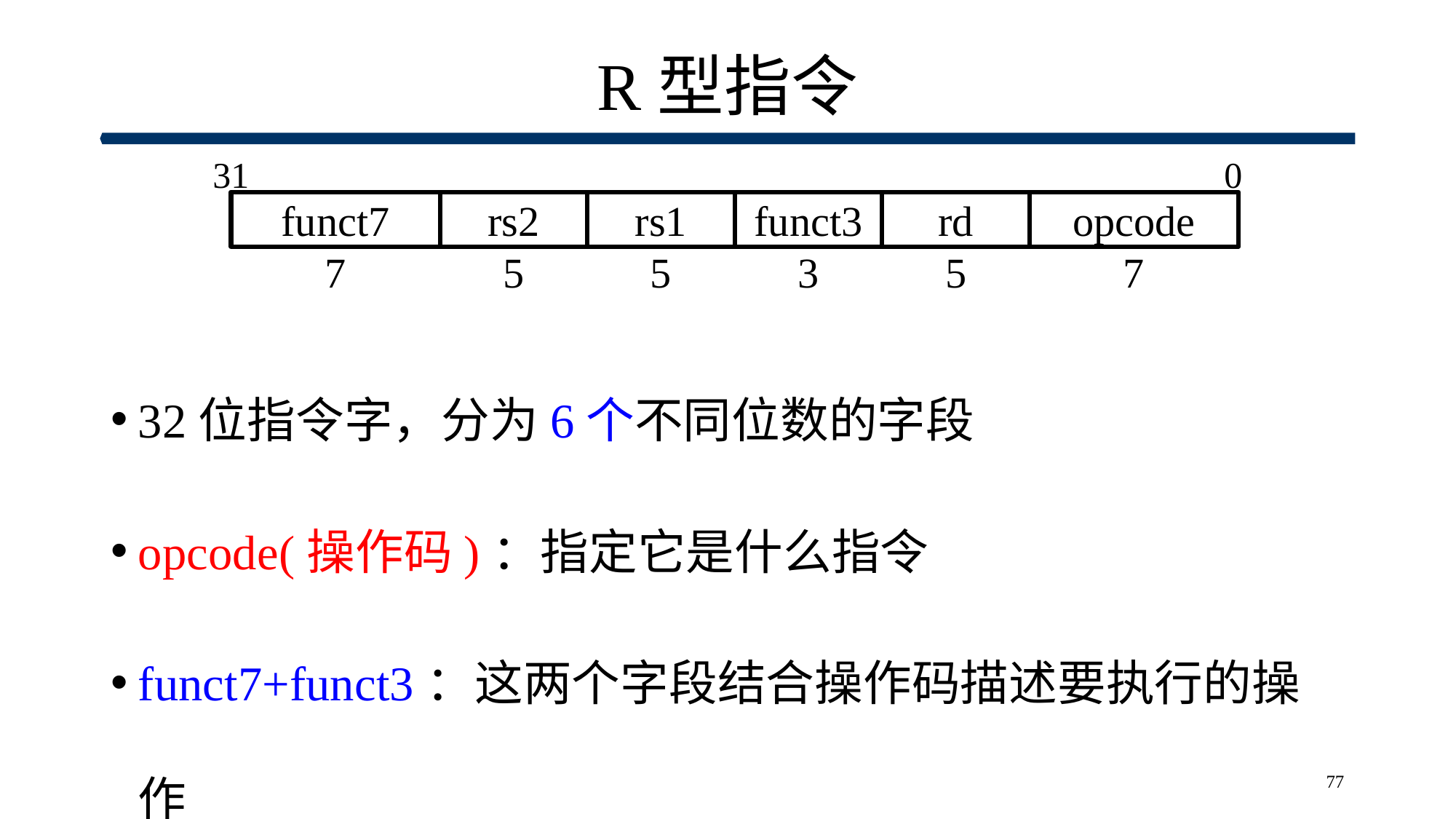

# R型指令
0
31
funct7
rs2
rs1
funct3
rd
opcode
7
5
5
3
5
7

32位指令字，分为6个不同位数的字段
opcode(操作码)：指定它是什么指令
funct7+funct3：这两个字段结合操作码描述要执行的操作
77